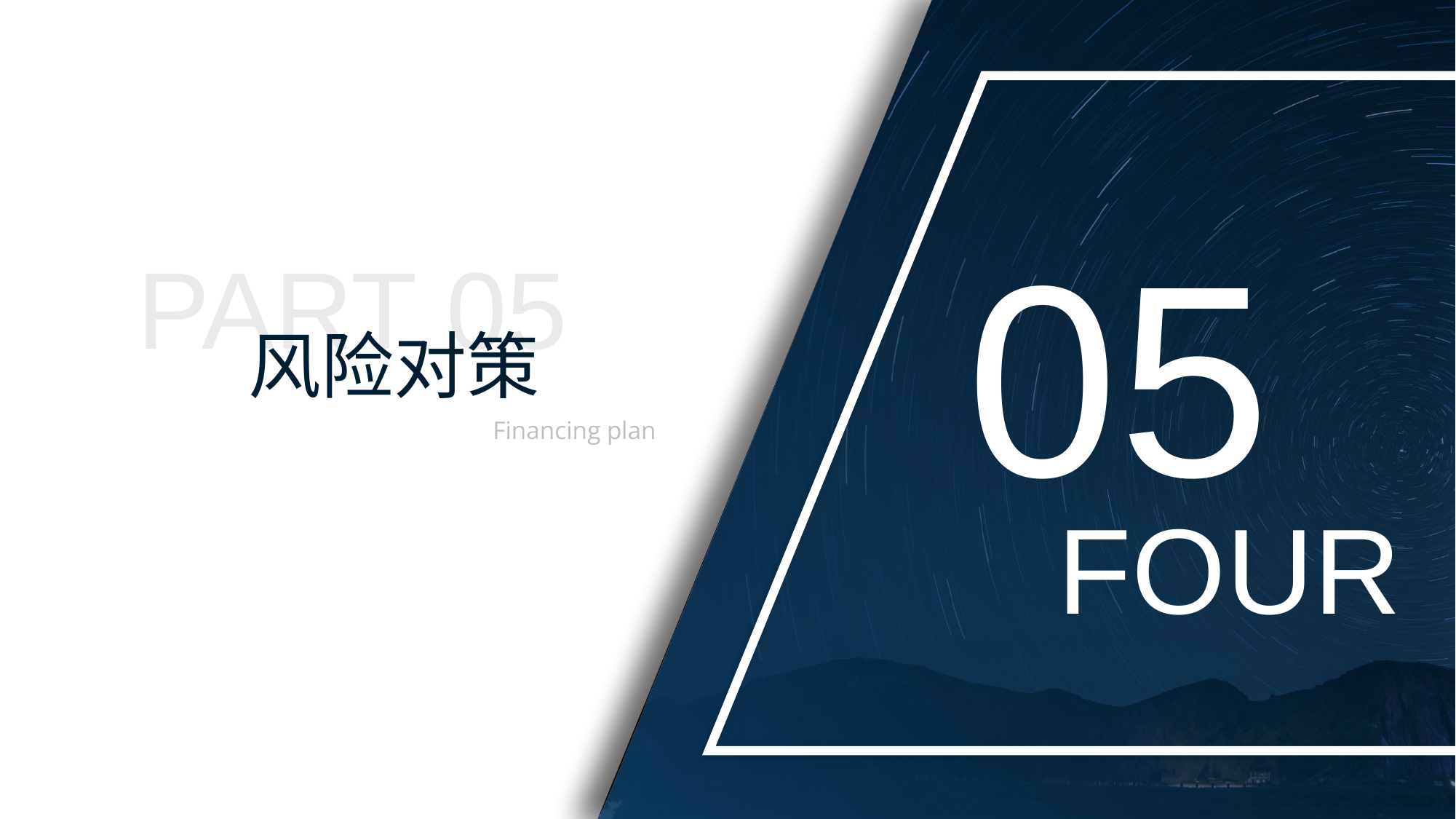

05
PART 05
风险对策
Financing plan
FOUR